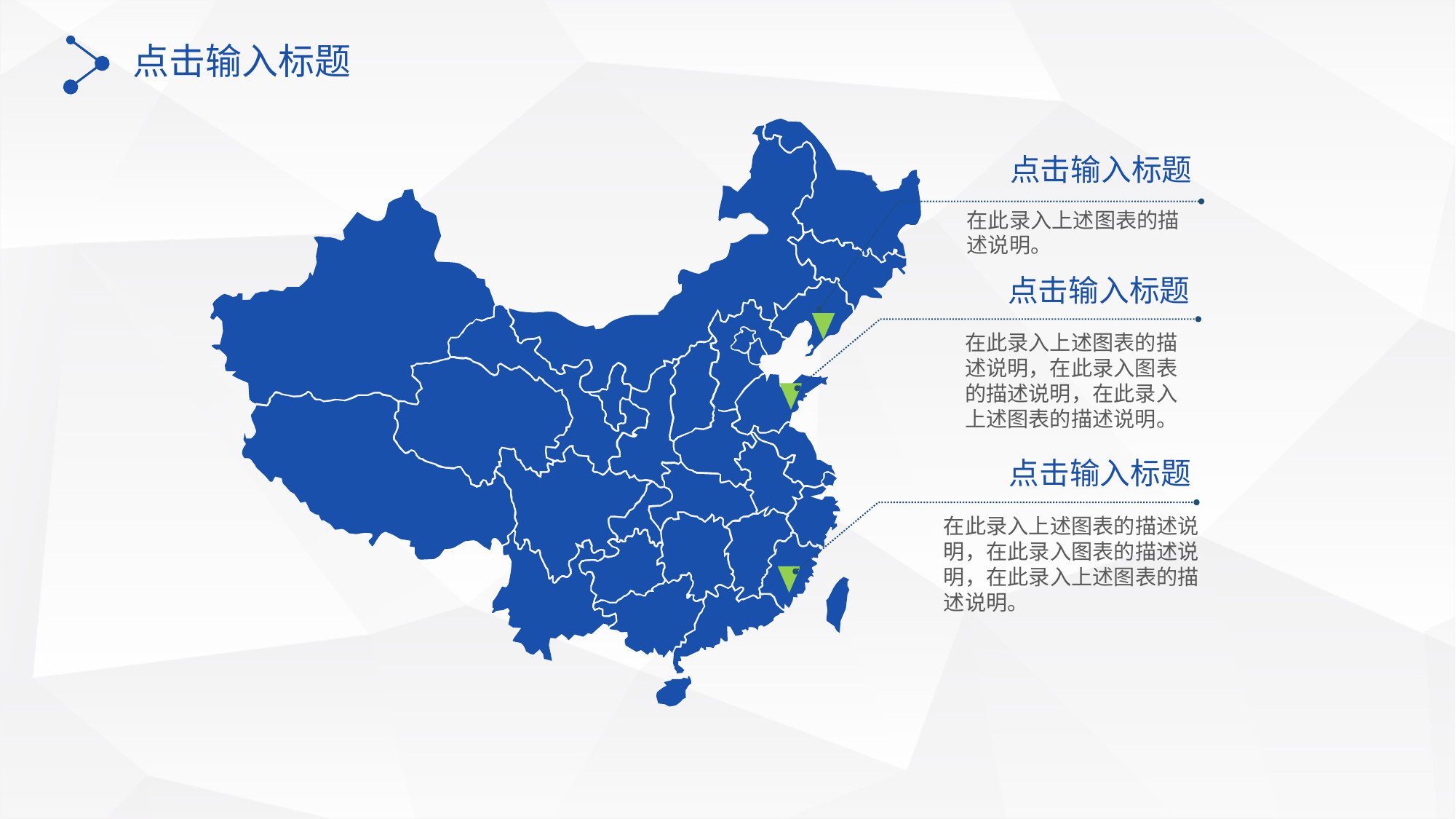

点击输入标题

点击输入标题

在此录入上述图表的描述说明。
点击输入标题

在此录入上述图表的描述说明，在此录入图表的描述说明，在此录入上述图表的描述说明。

点击输入标题

在此录入上述图表的描述说
明，在此录入图表的描述说
明，在此录入上述图表的描
述说明。